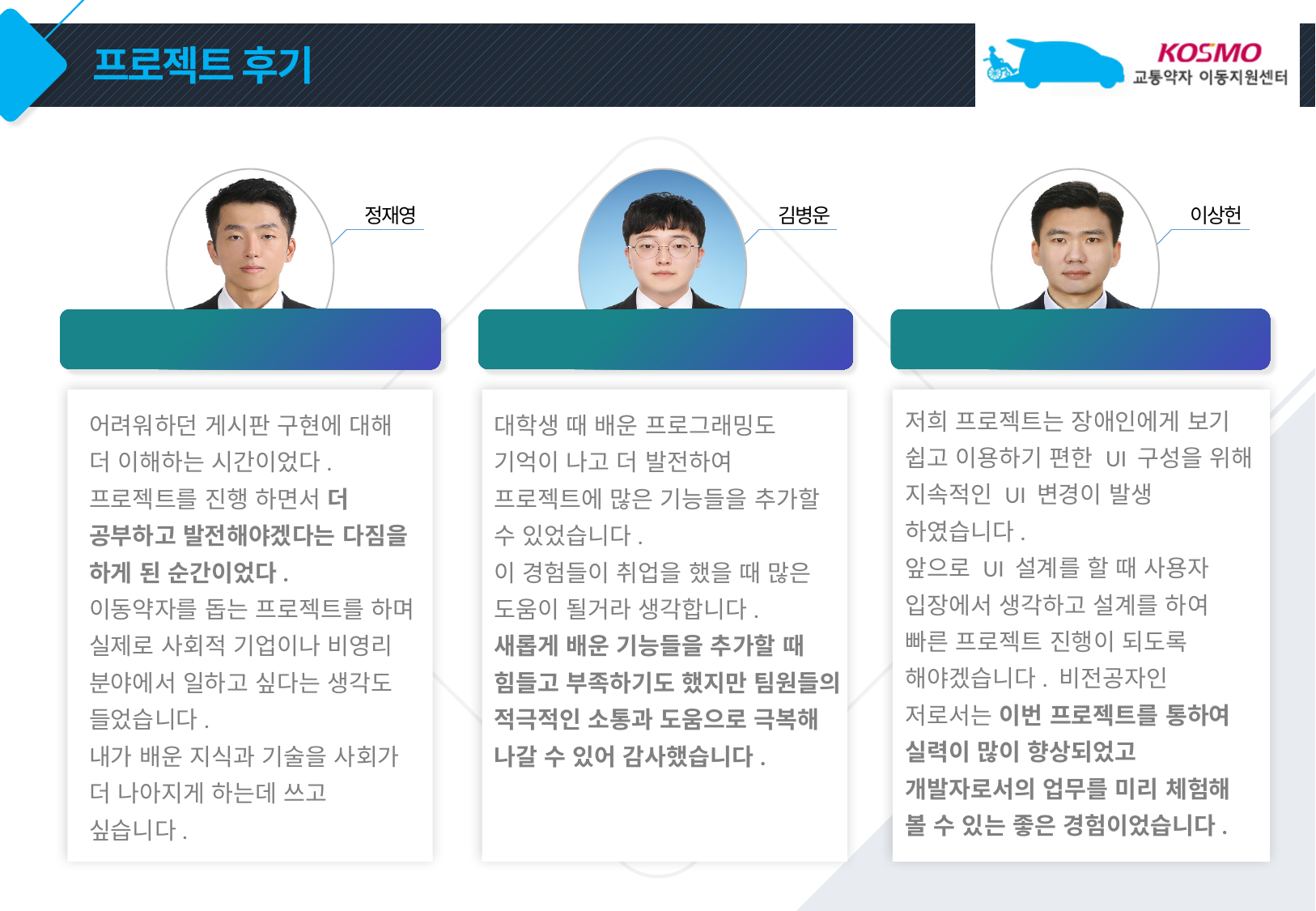

# 프로젝트 후기

정재영
김병운
이상헌
 성장가능성을 열다
다시 개발의 재미를 느끼다
실력향상의 계기가 되다

저희 프로젝트는 장애인에게 보기 쉽고 이용하기 편한 UI 구성을 위해 지속적인 UI 변경이 발생 하였습니다.
앞으로 UI 설계를 할 때 사용자 입장에서 생각하고 설계를 하여 빠른 프로젝트 진행이 되도록 해야겠습니다. 비전공자인 저로서는 이번 프로젝트를 통하여 실력이 많이 향상되었고
개발자로서의 업무를 미리 체험해 볼 수 있는 좋은 경험이었습니다.
어려워하던 게시판 구현에 대해 더 이해하는 시간이었다.
프로젝트를 진행 하면서 더 공부하고 발전해야겠다는 다짐을 하게 된 순간이었다.
이동약자를 돕는 프로젝트를 하며 실제로 사회적 기업이나 비영리 분야에서 일하고 싶다는 생각도 들었습니다.
내가 배운 지식과 기술을 사회가 더 나아지게 하는데 쓰고 싶습니다.
대학생 때 배운 프로그래밍도 기억이 나고 더 발전하여 프로젝트에 많은 기능들을 추가할 수 있었습니다.
이 경험들이 취업을 했을 때 많은 도움이 될거라 생각합니다.
새롭게 배운 기능들을 추가할 때 힘들고 부족하기도 했지만 팀원들의 적극적인 소통과 도움으로 극복해 나갈 수 있어 감사했습니다.